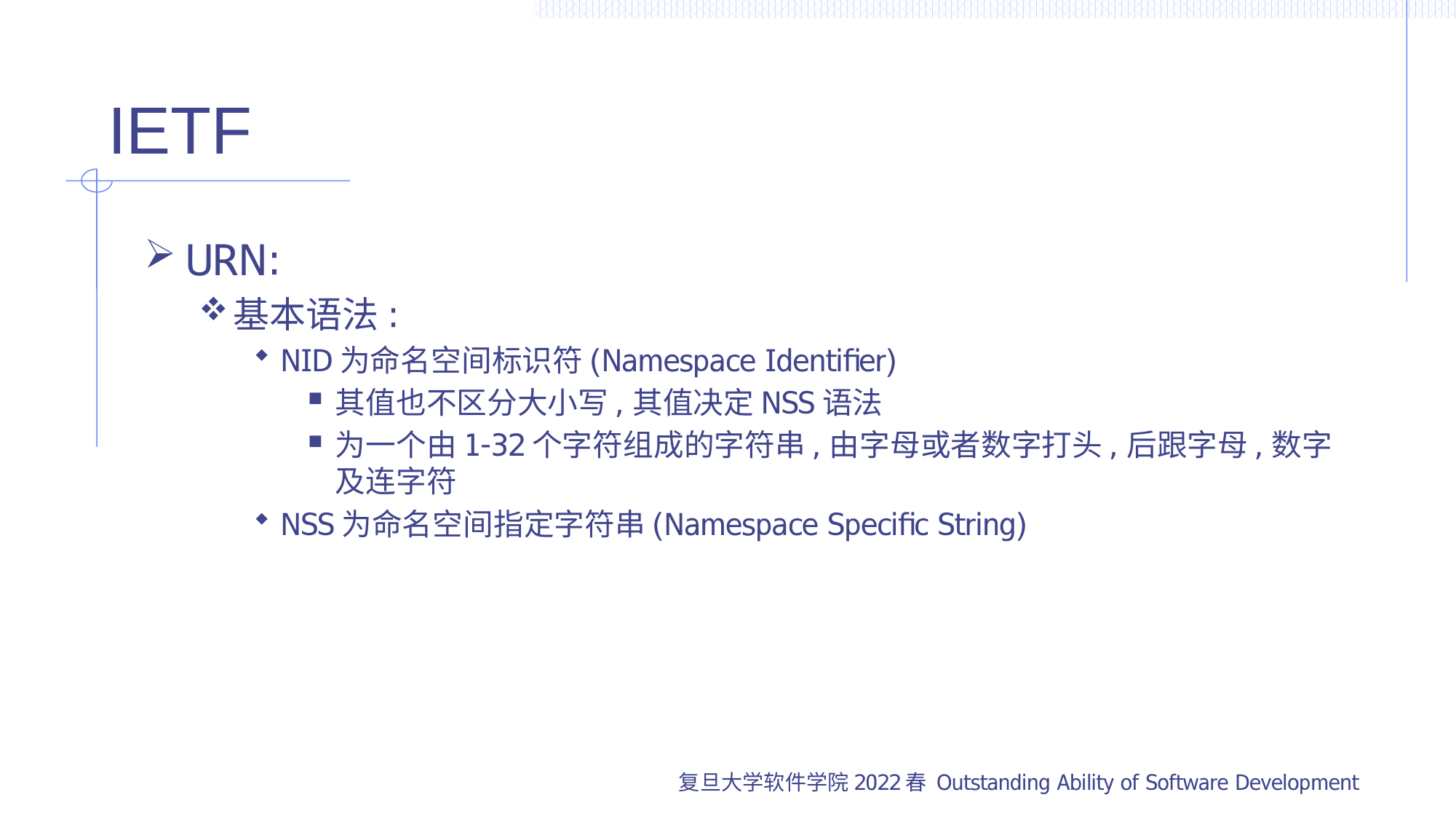

# IETF
URN:
基本语法:
NID为命名空间标识符(Namespace Identifier)
其值也不区分大小写,其值决定NSS语法
为一个由1-32个字符组成的字符串,由字母或者数字打头,后跟字母,数字及连字符
NSS为命名空间指定字符串(Namespace Specific String)